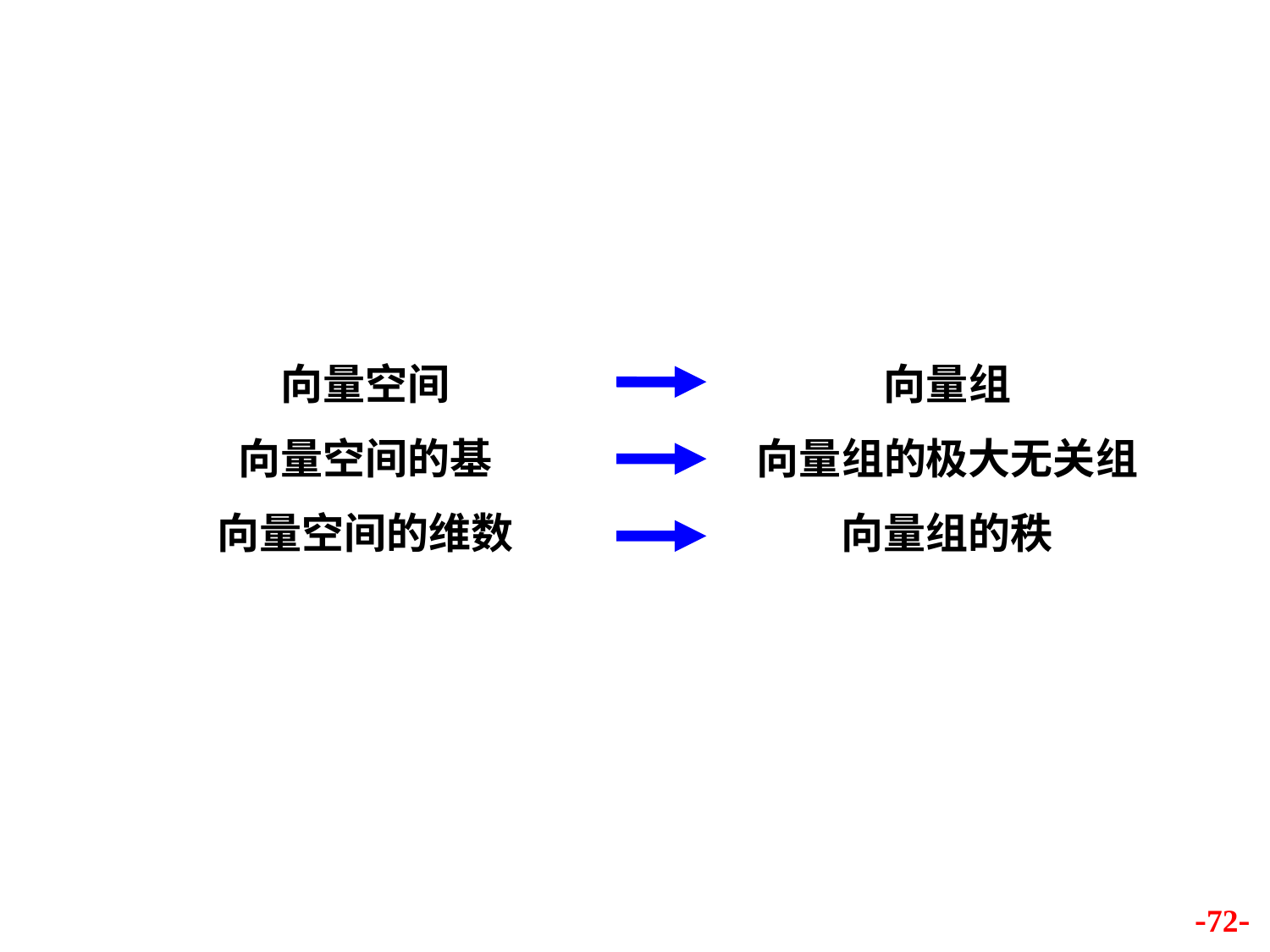

向量空间
向量空间的基
向量空间的维数
向量组
向量组的极大无关组
向量组的秩

-72-